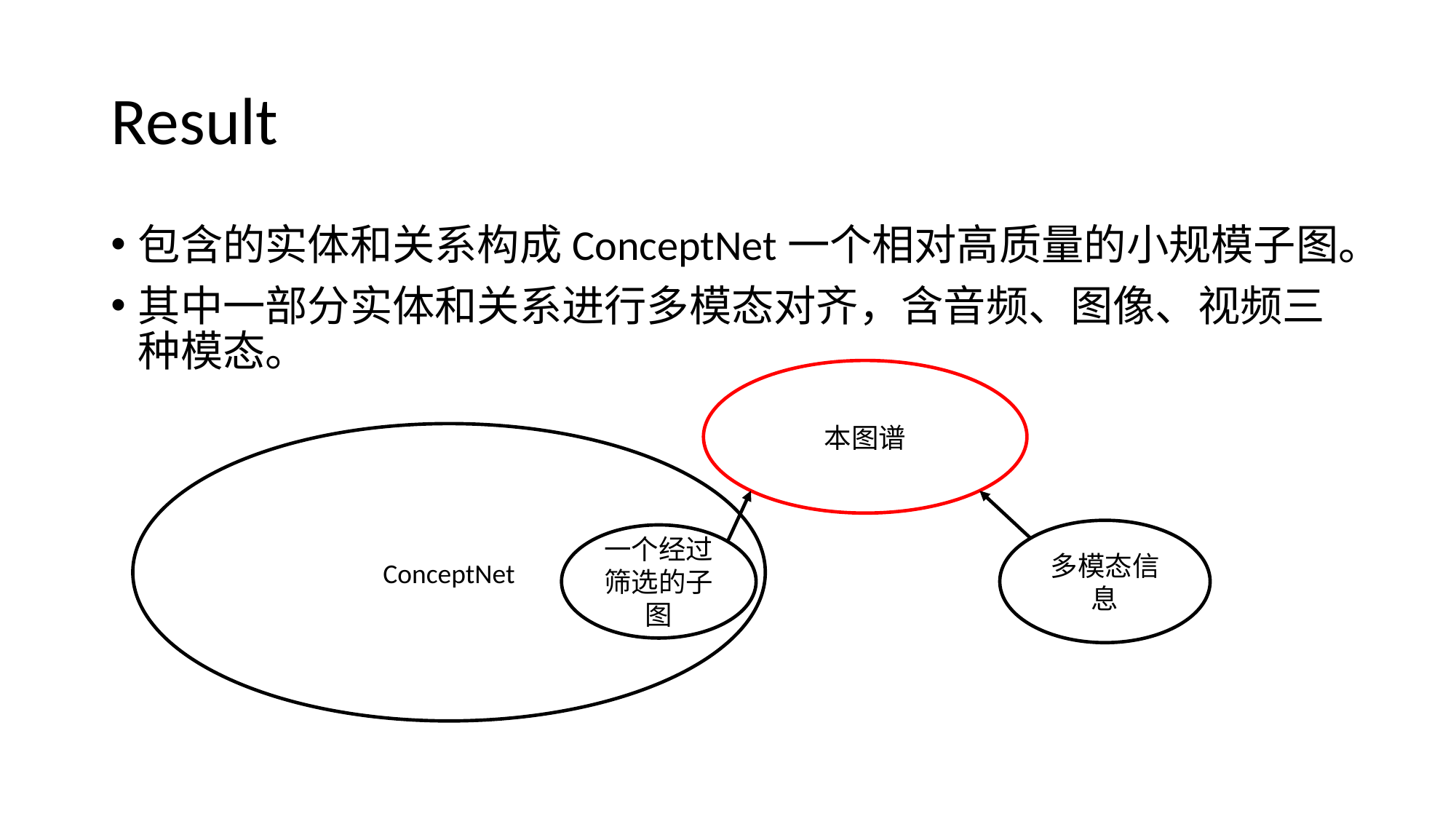

# Result
包含的实体和关系构成ConceptNet一个相对高质量的小规模子图。
其中一部分实体和关系进行多模态对齐，含音频、图像、视频三种模态。
本图谱
ConceptNet
多模态信息
一个经过筛选的子图